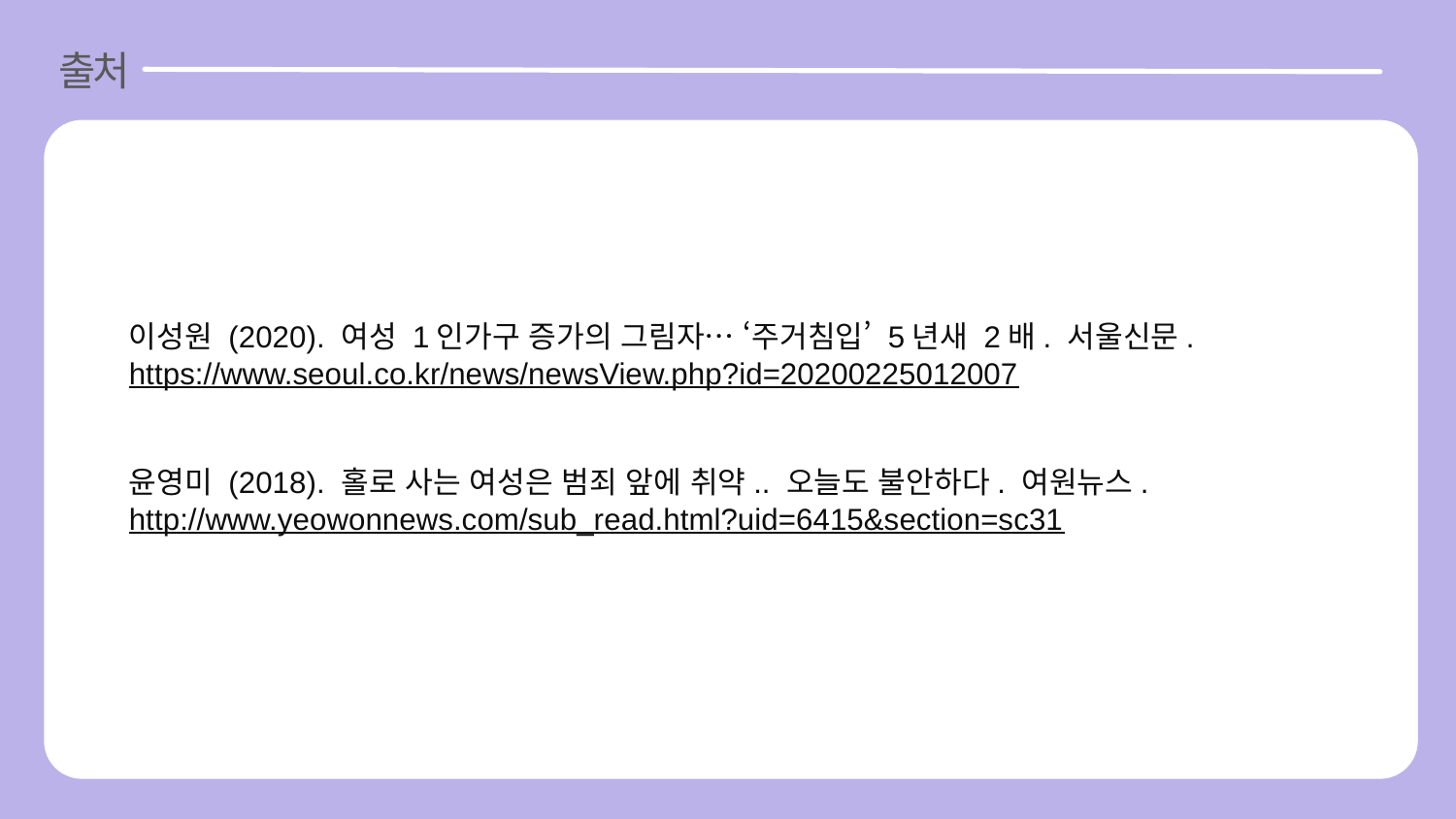

출처

이성원 (2020). 여성 1인가구 증가의 그림자… ‘주거침입’ 5년새 2배. 서울신문.
https://www.seoul.co.kr/news/newsView.php?id=20200225012007

윤영미 (2018). 홀로 사는 여성은 범죄 앞에 취약.. 오늘도 불안하다. 여원뉴스.
http://www.yeowonnews.com/sub_read.html?uid=6415&section=sc31